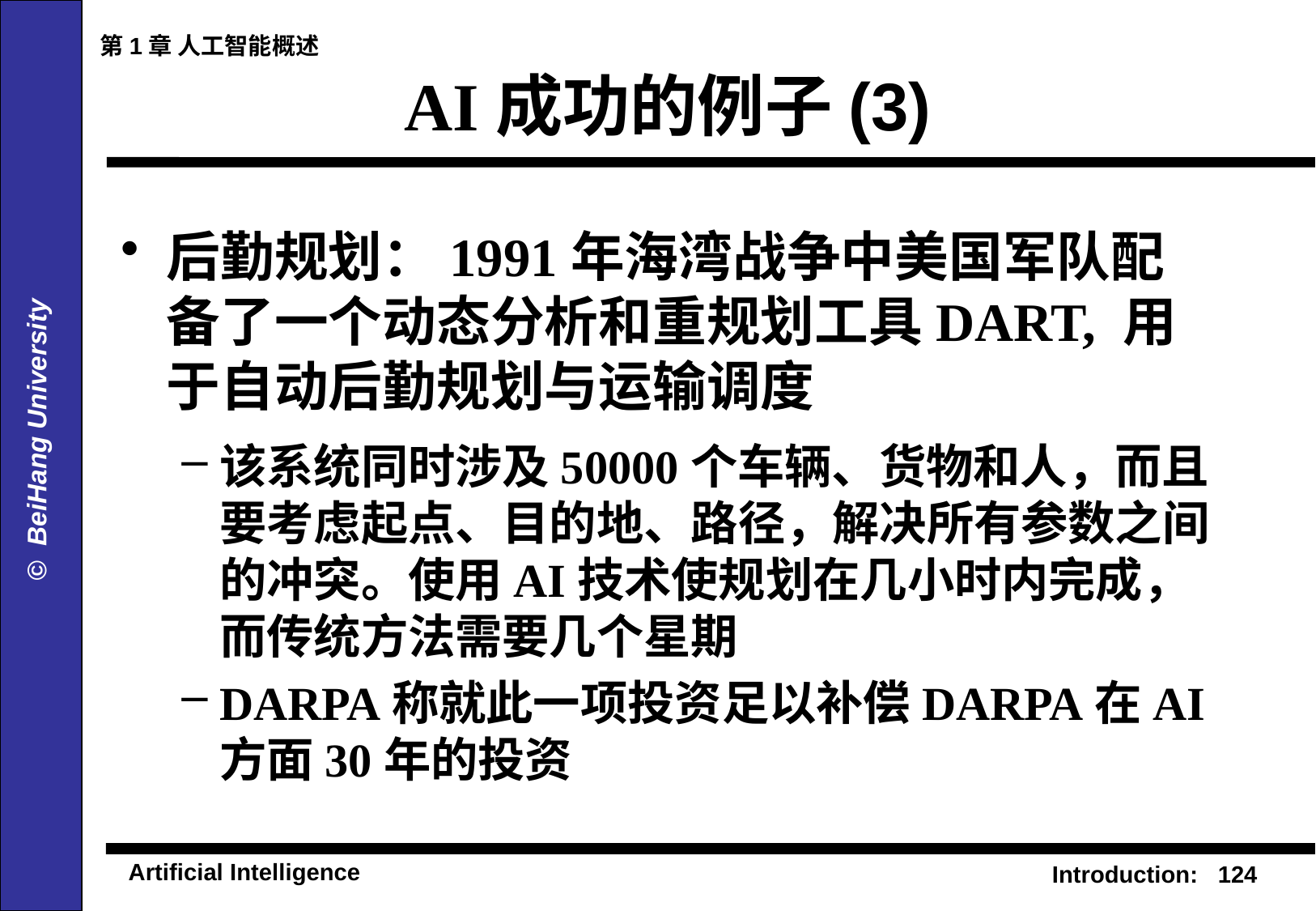

第1章 人工智能概述
# AI成功的例子(3)
后勤规划：1991年海湾战争中美国军队配备了一个动态分析和重规划工具DART, 用于自动后勤规划与运输调度
该系统同时涉及50000个车辆、货物和人，而且要考虑起点、目的地、路径，解决所有参数之间的冲突。使用AI技术使规划在几小时内完成，而传统方法需要几个星期
DARPA称就此一项投资足以补偿DARPA在AI方面30年的投资